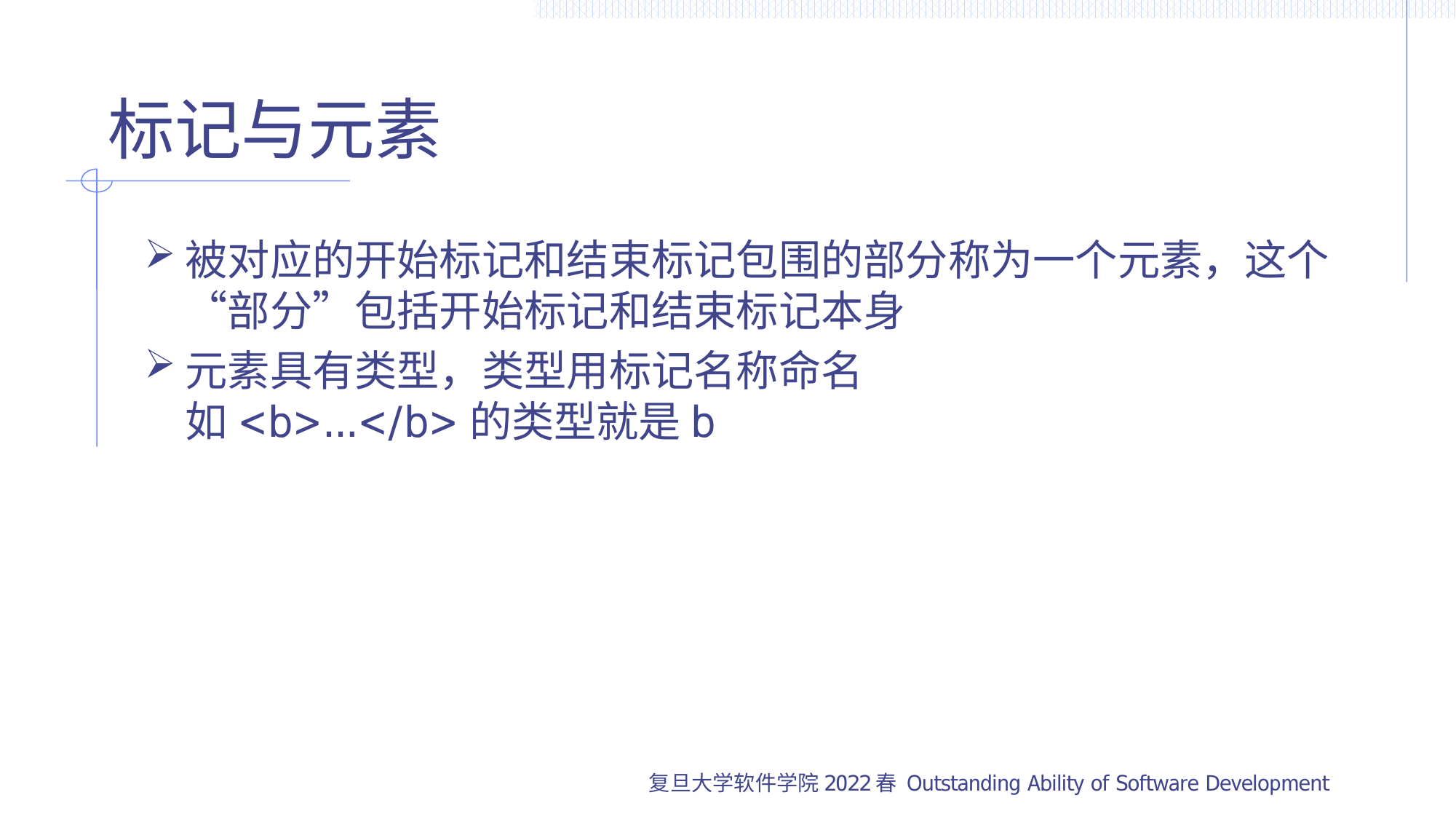

# 标记与元素
被对应的开始标记和结束标记包围的部分称为一个元素，这个“部分”包括开始标记和结束标记本身
元素具有类型，类型用标记名称命名
如<b>…</b>的类型就是b